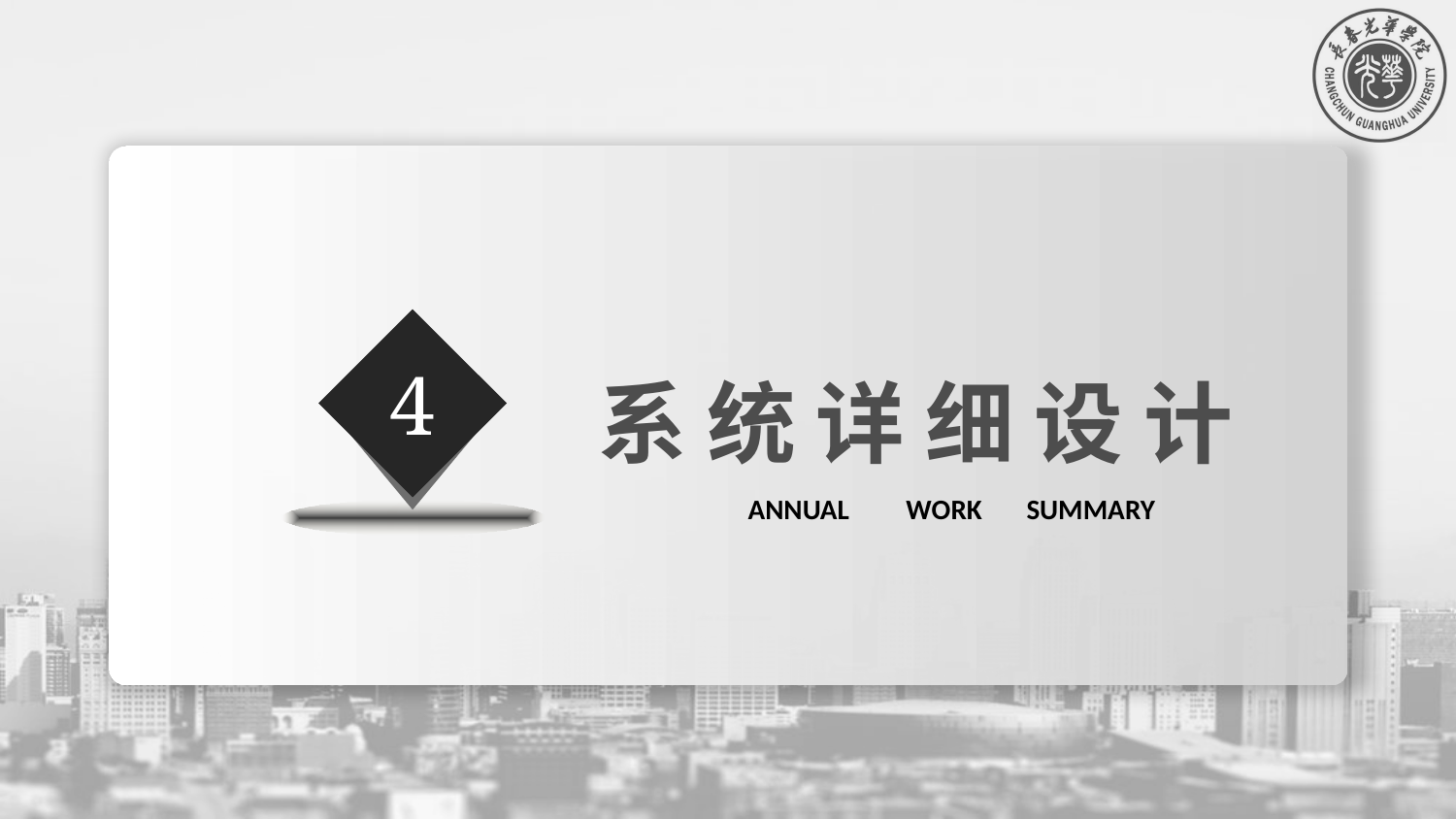

系 统 详 细 设 计           ANNUAL         WORK       SUMMARY

4